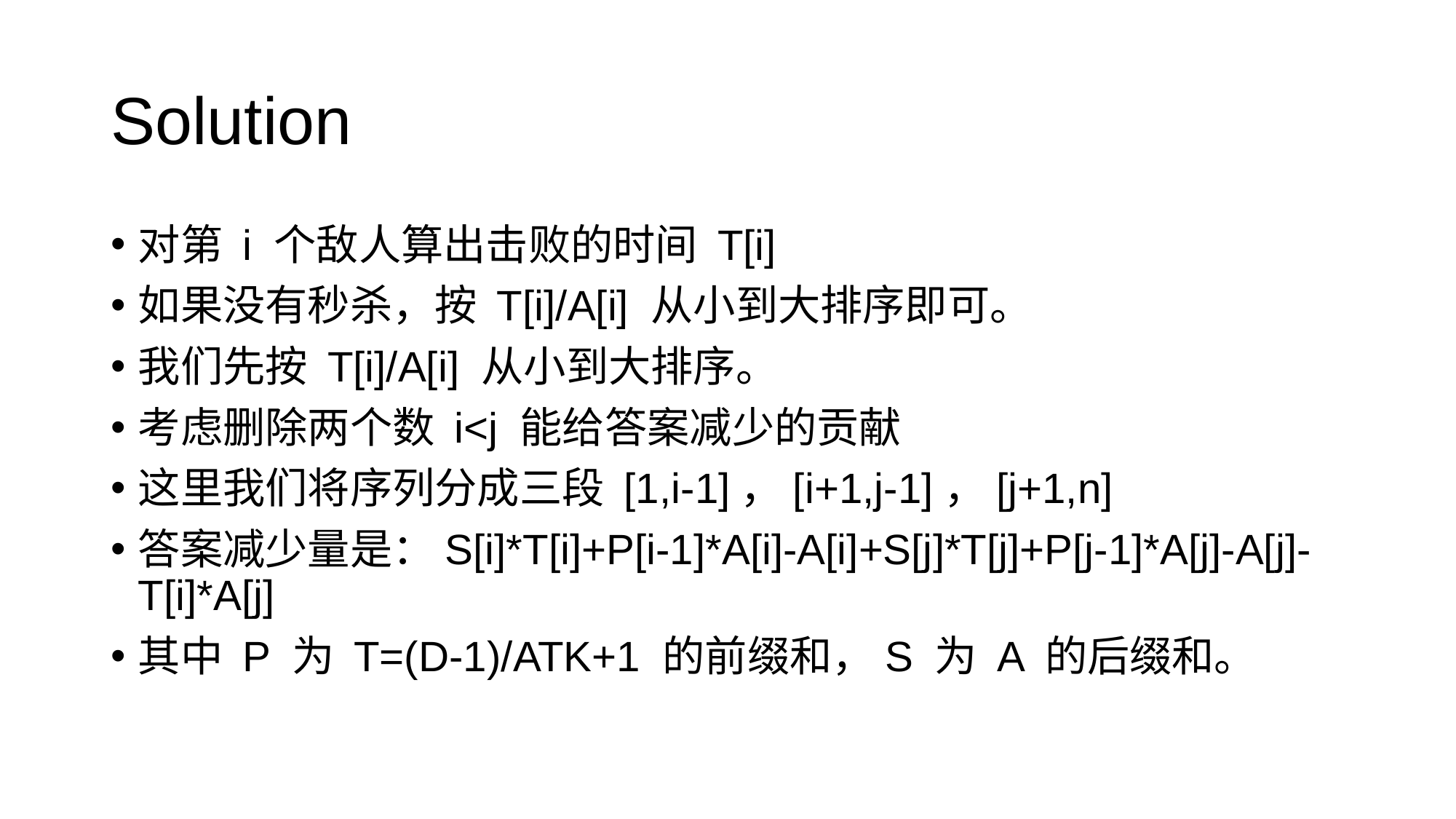

# Solution
对第 i 个敌人算出击败的时间 T[i]
如果没有秒杀，按 T[i]/A[i] 从小到大排序即可。
我们先按 T[i]/A[i] 从小到大排序。
考虑删除两个数 i<j 能给答案减少的贡献
这里我们将序列分成三段 [1,i-1]，[i+1,j-1]，[j+1,n]
答案减少量是：S[i]*T[i]+P[i-1]*A[i]-A[i]+S[j]*T[j]+P[j-1]*A[j]-A[j]-T[i]*A[j]
其中 P 为 T=(D-1)/ATK+1 的前缀和，S 为 A 的后缀和。